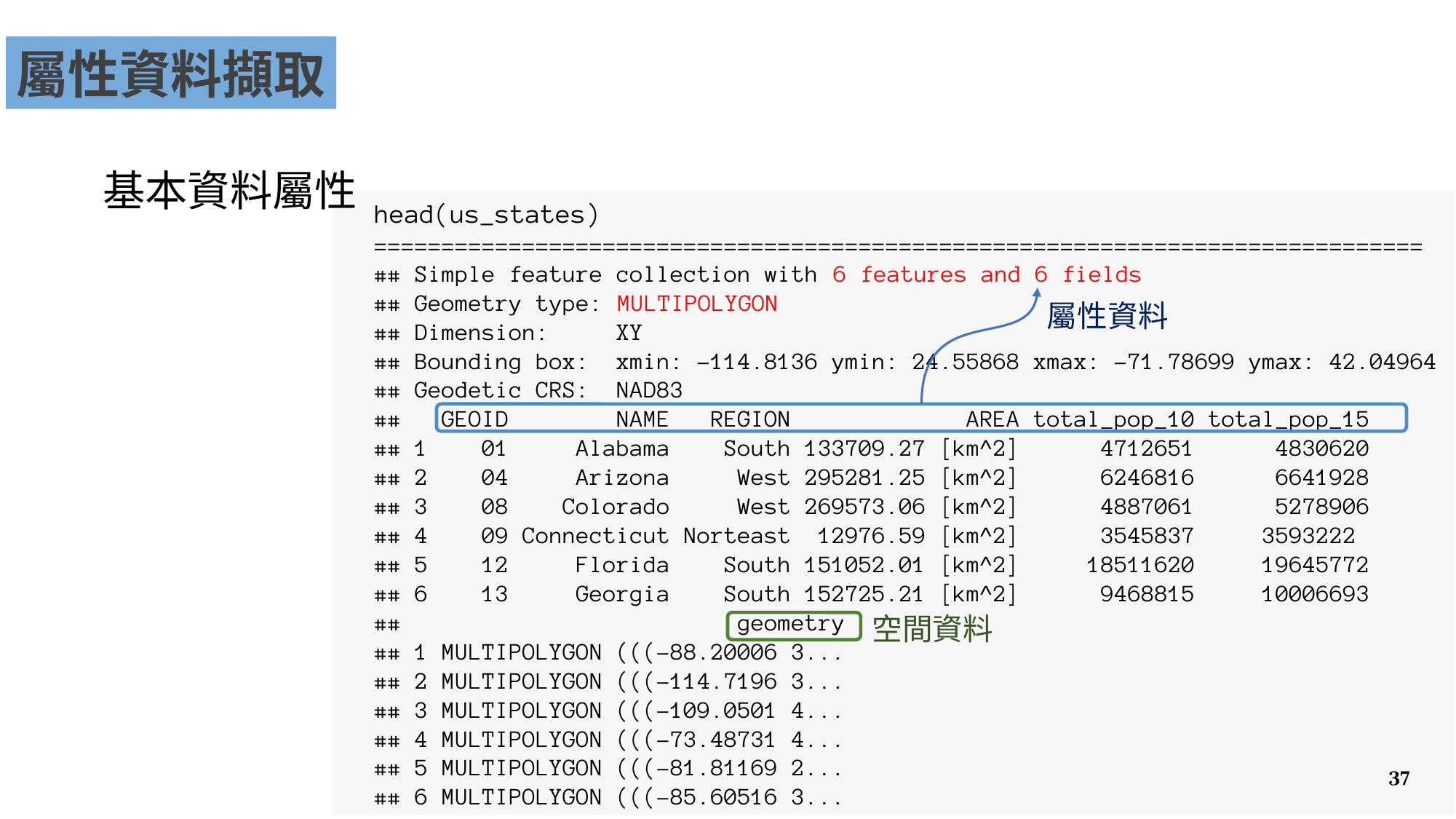

屬性資料擷取
基本資料屬性
head(us_states)
==============================================================================
## Simple feature collection with 6 features and 6 fields
## Geometry type: MULTIPOLYGON
## Dimension:     XY
## Bounding box:  xmin: -114.8136 ymin: 24.55868 xmax: -71.78699 ymax: 42.04964
## Geodetic CRS:  NAD83
##   GEOID        NAME   REGION             AREA total_pop_10 total_pop_15
## 1    01     Alabama    South 133709.27 [km^2]      4712651      4830620
## 2    04     Arizona     West 295281.25 [km^2]      6246816      6641928
## 3    08    Colorado     West 269573.06 [km^2]      4887061      5278906
## 4    09 Connecticut Norteast  12976.59 [km^2]      3545837     3593222
## 5    12     Florida    South 151052.01 [km^2]     18511620     19645772
## 6    13     Georgia    South 152725.21 [km^2]      9468815     10006693
##                         geometry
## 1 MULTIPOLYGON (((-88.20006 3...
## 2 MULTIPOLYGON (((-114.7196 3...
## 3 MULTIPOLYGON (((-109.0501 4...
## 4 MULTIPOLYGON (((-73.48731 4...
## 5 MULTIPOLYGON (((-81.81169 2...
## 6 MULTIPOLYGON (((-85.60516 3...
屬性資料

空間資料

37